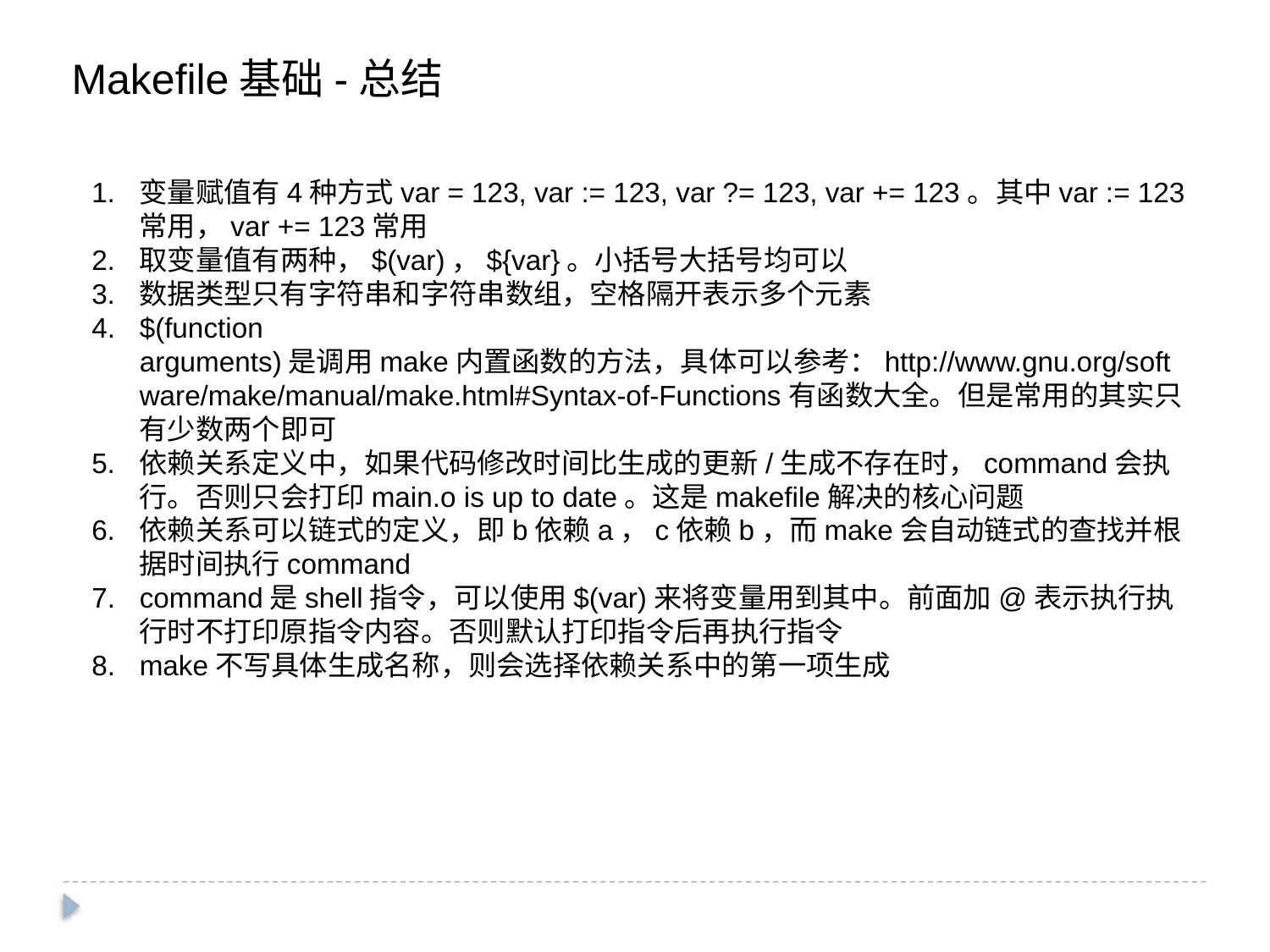

Makefile基础-总结
变量赋值有4种方式var = 123, var := 123, var ?= 123, var += 123。其中var := 123常用，var += 123常用
取变量值有两种，$(var)，${var}。小括号大括号均可以
数据类型只有字符串和字符串数组，空格隔开表示多个元素
$(function arguments)是调用make内置函数的方法，具体可以参考：http://www.gnu.org/software/make/manual/make.html#Syntax-of-Functions有函数大全。但是常用的其实只有少数两个即可
依赖关系定义中，如果代码修改时间比生成的更新/生成不存在时，command会执行。否则只会打印main.o is up to date。这是makefile解决的核心问题
依赖关系可以链式的定义，即b依赖a，c依赖b，而make会自动链式的查找并根据时间执行command
command是shell指令，可以使用$(var)来将变量用到其中。前面加@表示执行执行时不打印原指令内容。否则默认打印指令后再执行指令
make不写具体生成名称，则会选择依赖关系中的第一项生成